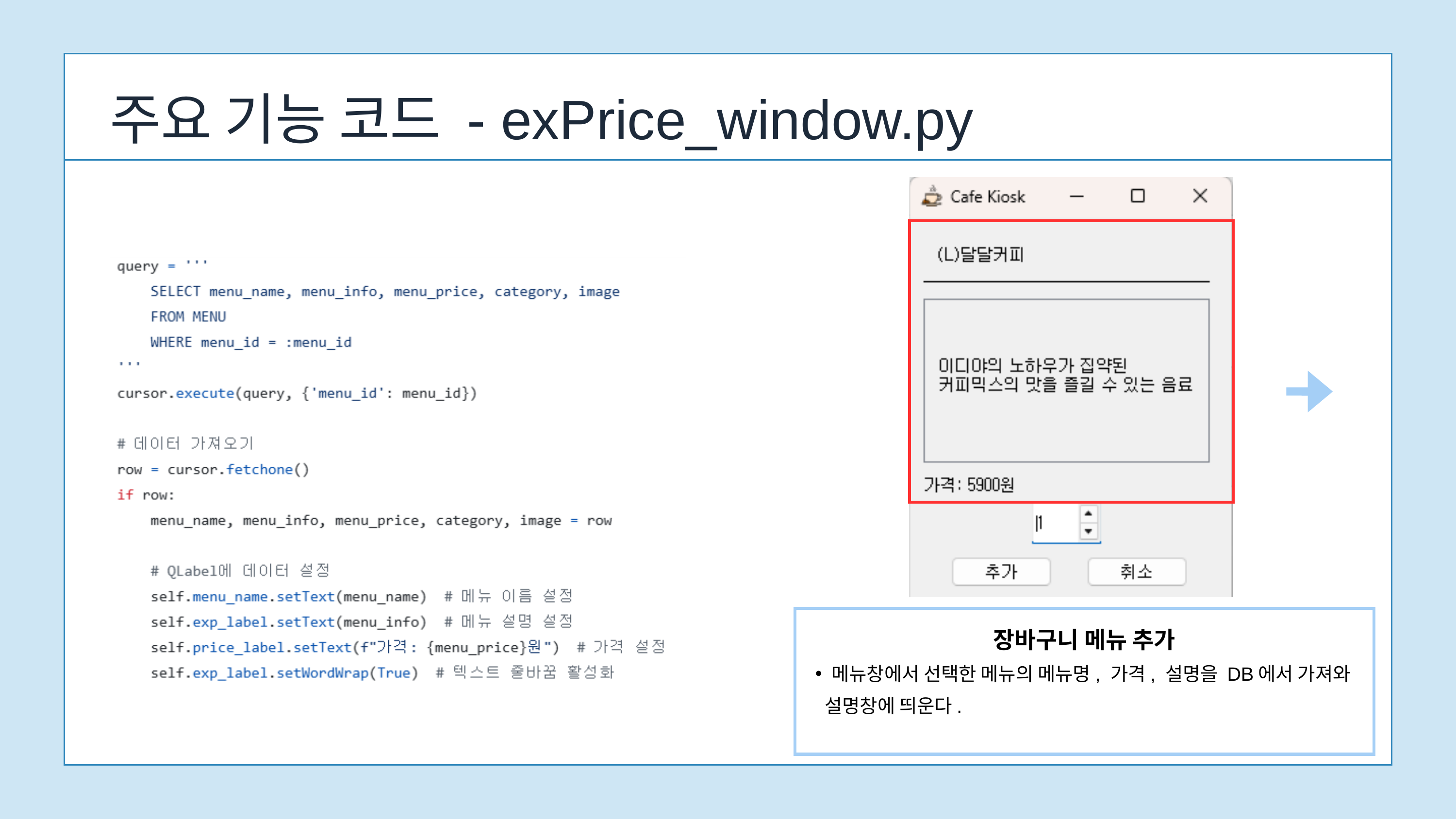

주요 기능 코드 - exPrice_window.py

장바구니 메뉴 추가
메뉴창에서 선택한 메뉴의 메뉴명, 가격, 설명을 DB에서 가져와
     설명창에 띄운다.